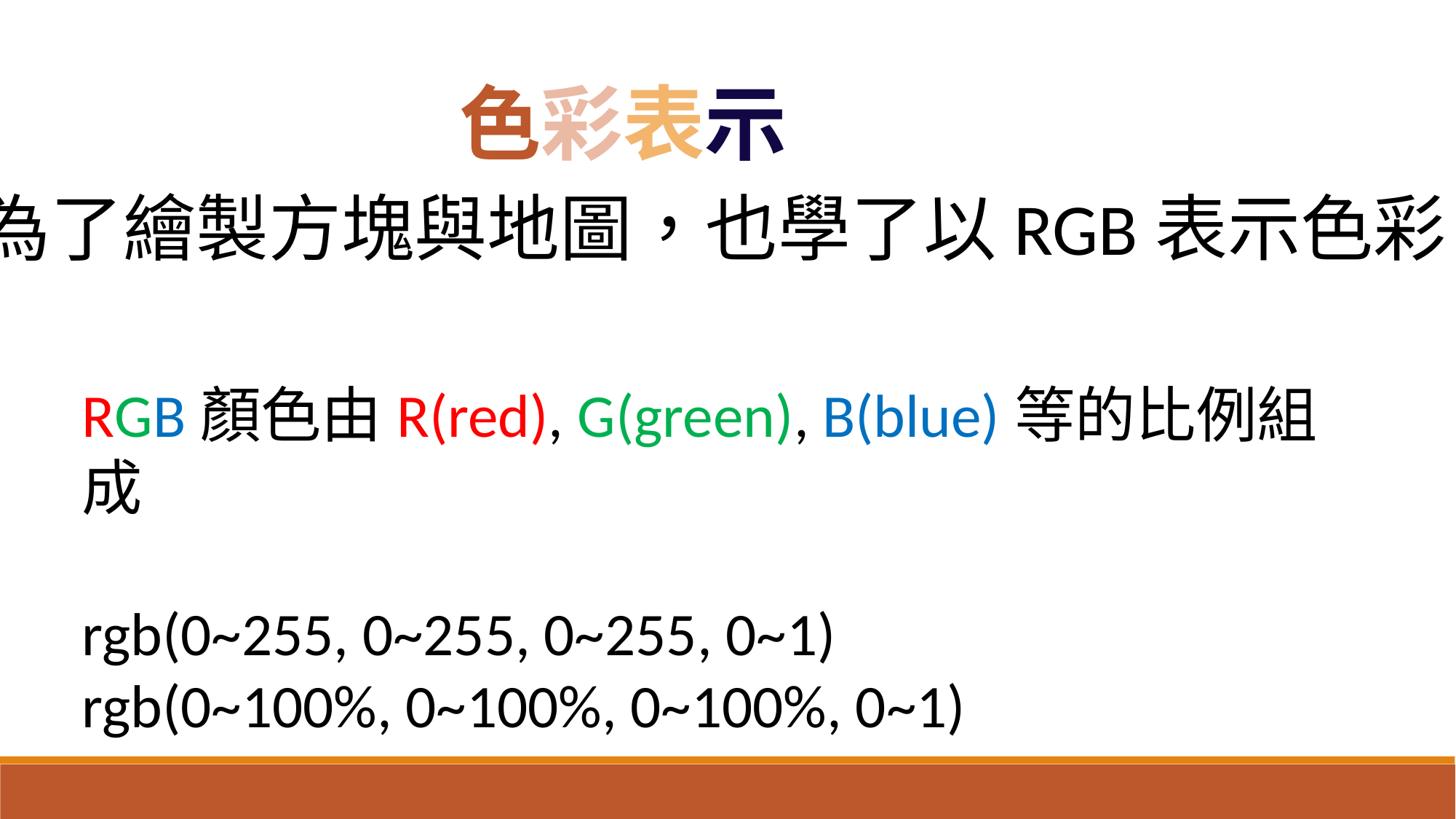

色彩表示
為了繪製方塊與地圖，也學了以RGB表示色彩
RGB顏色由R(red), G(green), B(blue)等的比例組成

rgb(0~255, 0~255, 0~255, 0~1)
rgb(0~100%, 0~100%, 0~100%, 0~1)